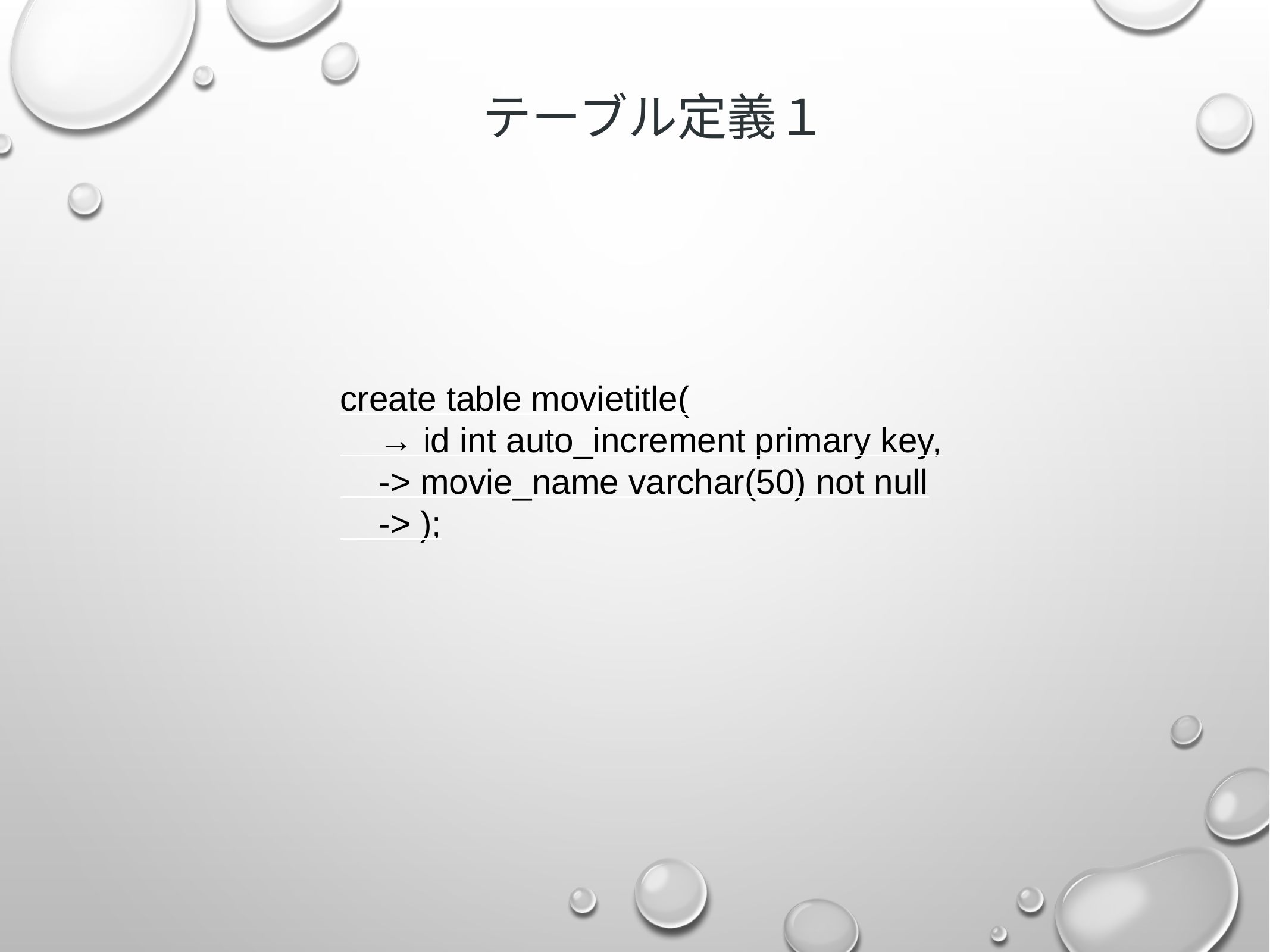

テーブル定義１

create table movietitle(
    → id int auto_increment primary key,
    -> movie_name varchar(50) not null
    -> );